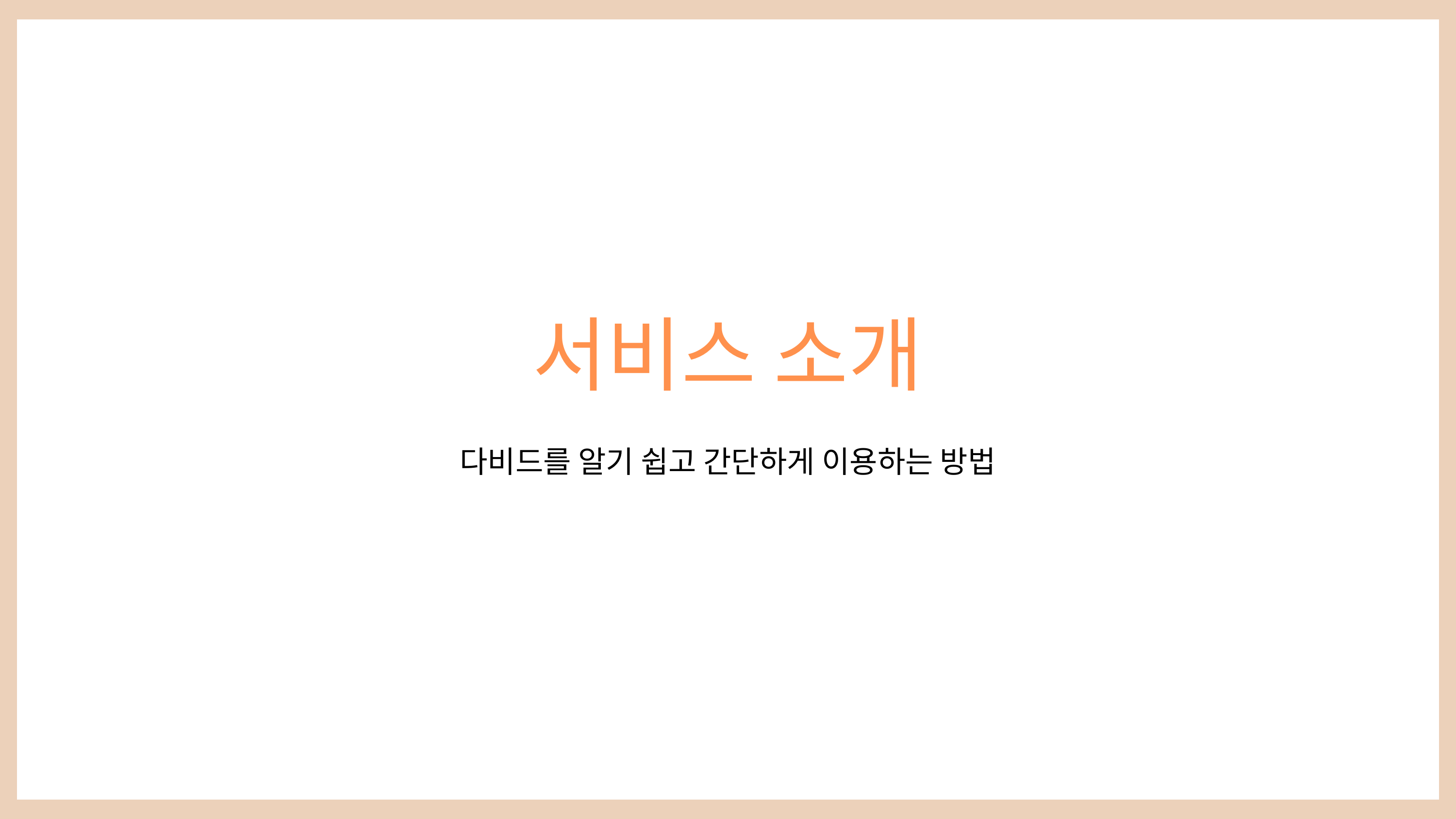

서비스 소개
다비드를 알기 쉽고 간단하게 이용하는 방법